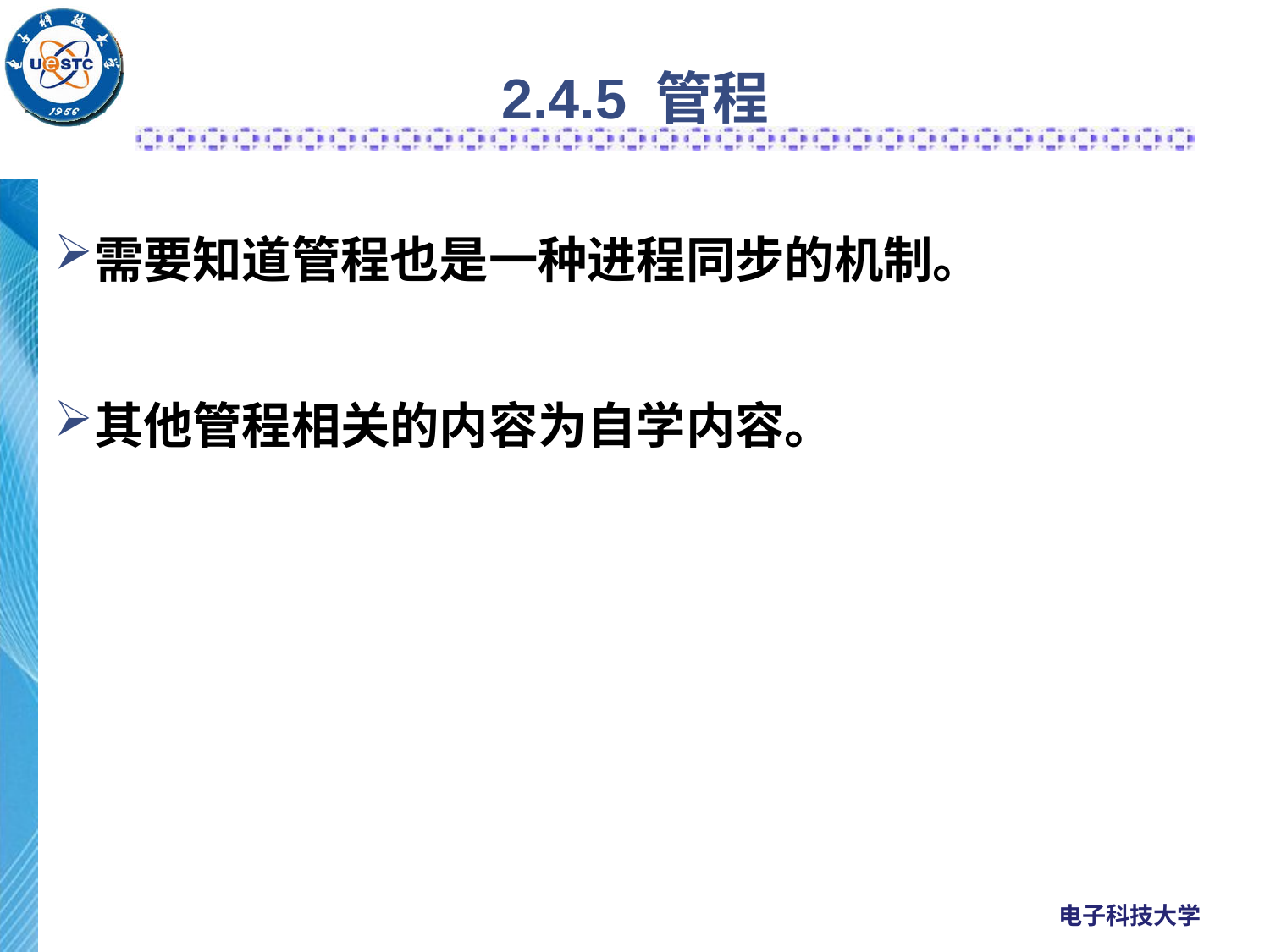

# 2.4.5 管程
需要知道管程也是一种进程同步的机制。

其他管程相关的内容为自学内容。